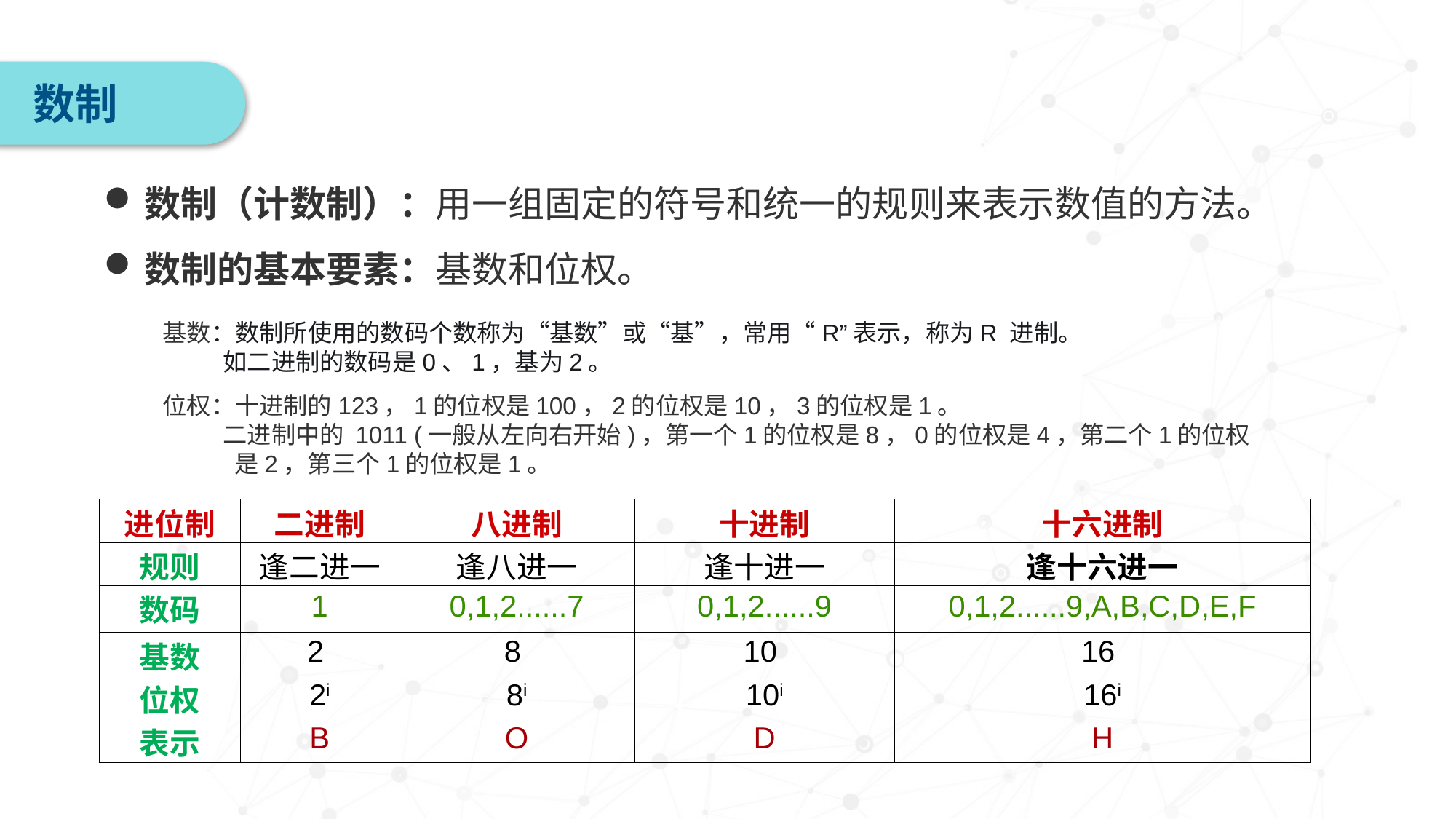

数制
数制（计数制）：用一组固定的符号和统一的规则来表示数值的方法。
数制的基本要素：基数和位权。
基数：数制所使用的数码个数称为“基数”或“基”，常用“R”表示，称为R 进制。
          如二进制的数码是0、1，基为2。
位权：十进制的123，1的位权是100，2的位权是10，3的位权是1。
          二进制中的 1011 (一般从左向右开始)，第一个1的位权是8，0的位权是4，第二个1的位权是2，第三个1的位权是1。
| 进位制 | 二进制 | 八进制 | 十进制 | 十六进制 |
| --- | --- | --- | --- | --- |
| 规则 | 逢二进一 | 逢八进一 | 逢十进一 | 逢十六进一 |
| 数码 | 1 | 0,1,2......7 | 0,1,2......9 | 0,1,2......9,A,B,C,D,E,F |
| 基数 | 2 | 8 | 10 | 16 |
| 位权 | 2i | 8i | 10i | 16i |
| 表示 | B | O | D | H |
14